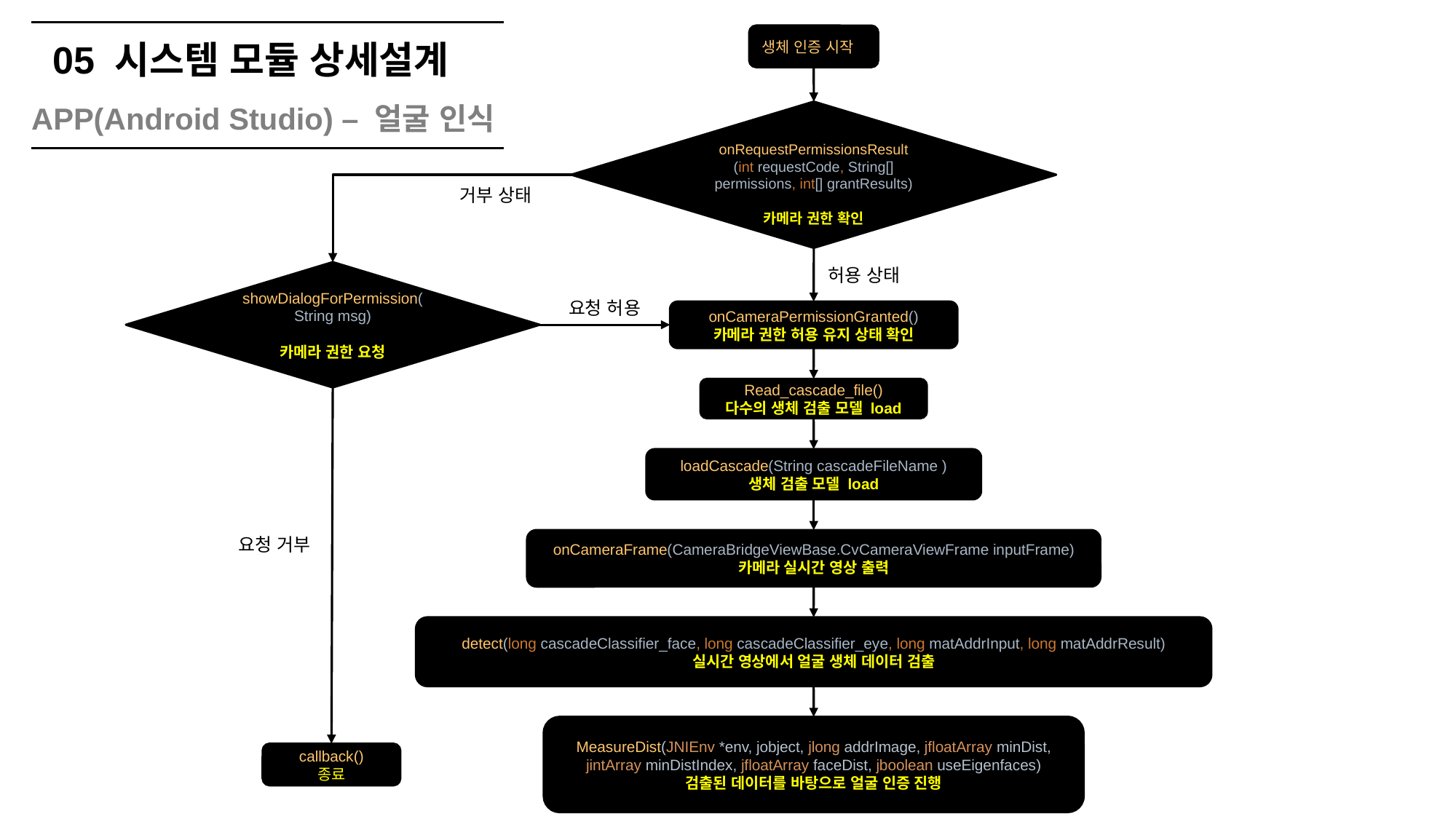

05 시스템 모듈 상세설계
APP(Android Studio) – 얼굴 인식
생체 인증 시작

onRequestPermissionsResult
(int requestCode, String[] permissions, int[] grantResults)

카메라 권한 확인
거부 상태
허용 상태
showDialogForPermission(String msg)

카메라 권한 요청
요청 허용
onCameraPermissionGranted()
카메라 권한 허용 유지 상태 확인
Read_cascade_file()
다수의 생체 검출 모델 load
loadCascade(String cascadeFileName )
생체 검출 모델 load
요청 거부
onCameraFrame(CameraBridgeViewBase.CvCameraViewFrame inputFrame)
카메라 실시간 영상 출력
detect(long cascadeClassifier_face, long cascadeClassifier_eye, long matAddrInput, long matAddrResult)
실시간 영상에서 얼굴 생체 데이터 검출
MeasureDist(JNIEnv *env, jobject, jlong addrImage, jfloatArray minDist, jintArray minDistIndex, jfloatArray faceDist, jboolean useEigenfaces)
검출된 데이터를 바탕으로 얼굴 인증 진행
callback()
종료